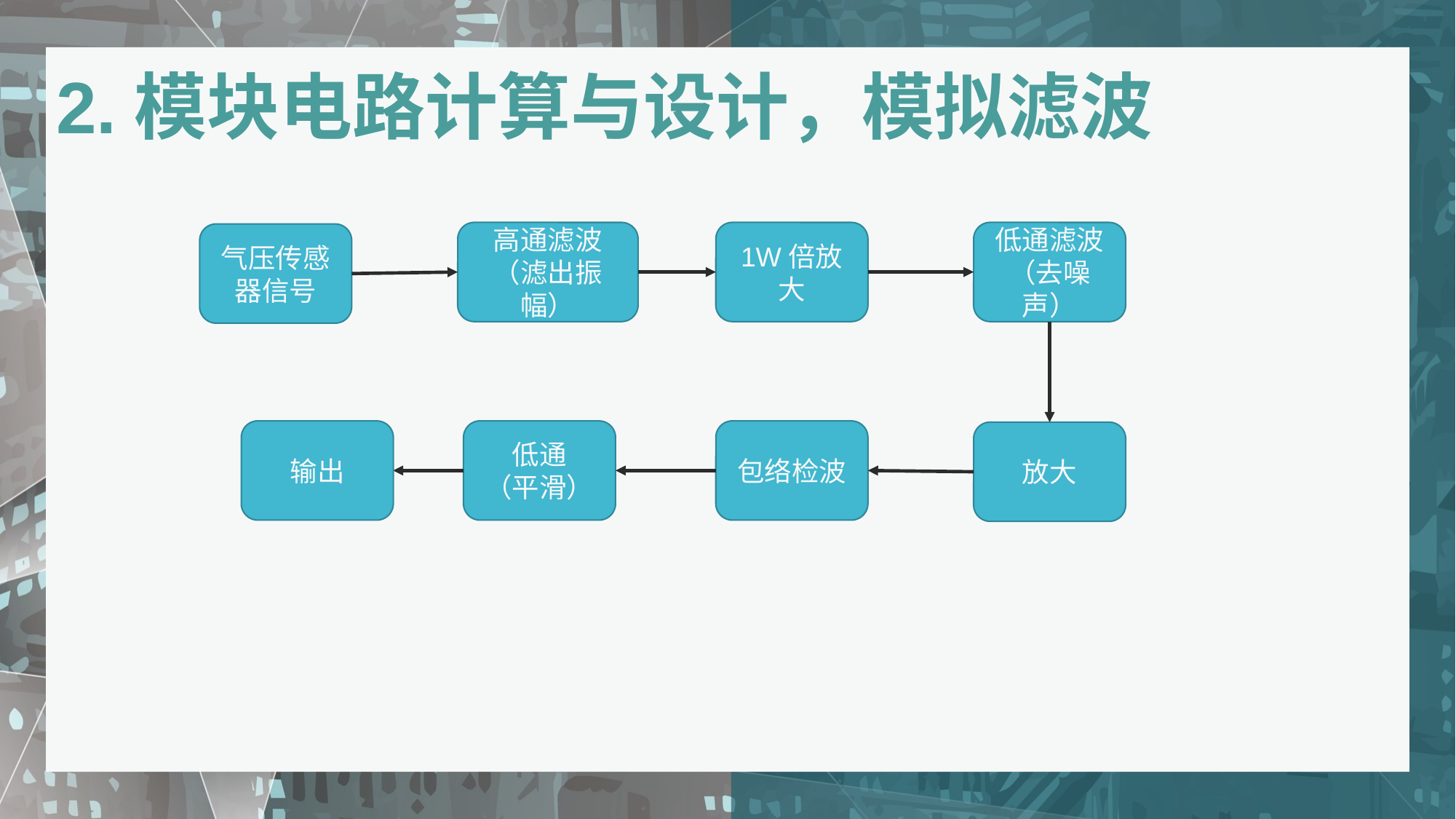

2.模块电路计算与设计，模拟滤波
低通滤波（去噪声）
高通滤波
（滤出振幅）
1W倍放大
气压传感器信号

输出
低通
（平滑）
包络检波
放大